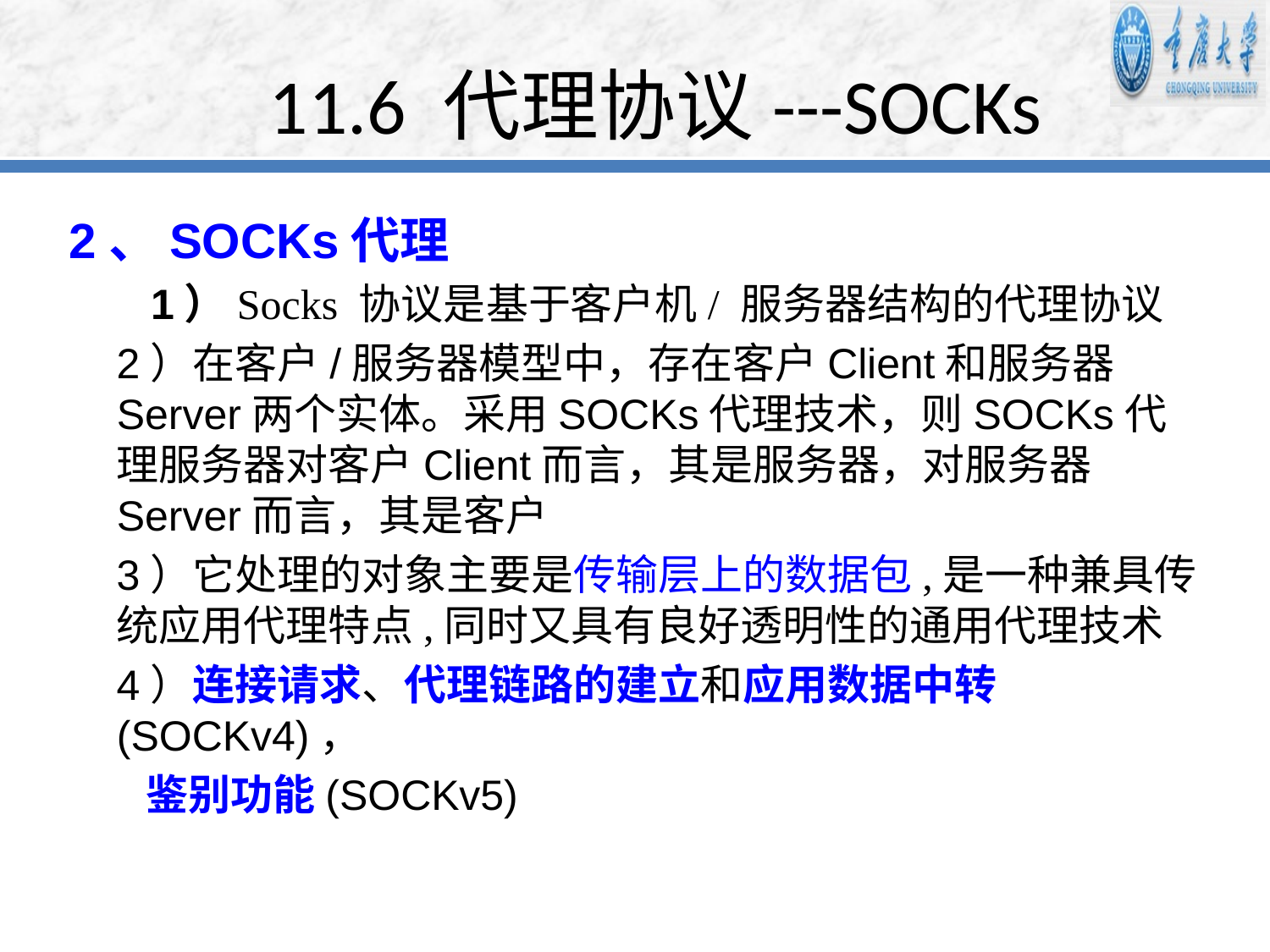

# 11.6 代理协议---SOCKs
2、SOCKs代理
  　1）Socks 协议是基于客户机/ 服务器结构的代理协议
    2）在客户/服务器模型中，存在客户Client和服务器Server两个实体。采用SOCKs代理技术，则SOCKs代理服务器对客户Client而言，其是服务器，对服务器Server而言，其是客户
    3）它处理的对象主要是传输层上的数据包,是一种兼具传统应用代理特点,同时又具有良好透明性的通用代理技术
    4）连接请求、代理链路的建立和应用数据中转(SOCKv4)，
       鉴别功能(SOCKv5)